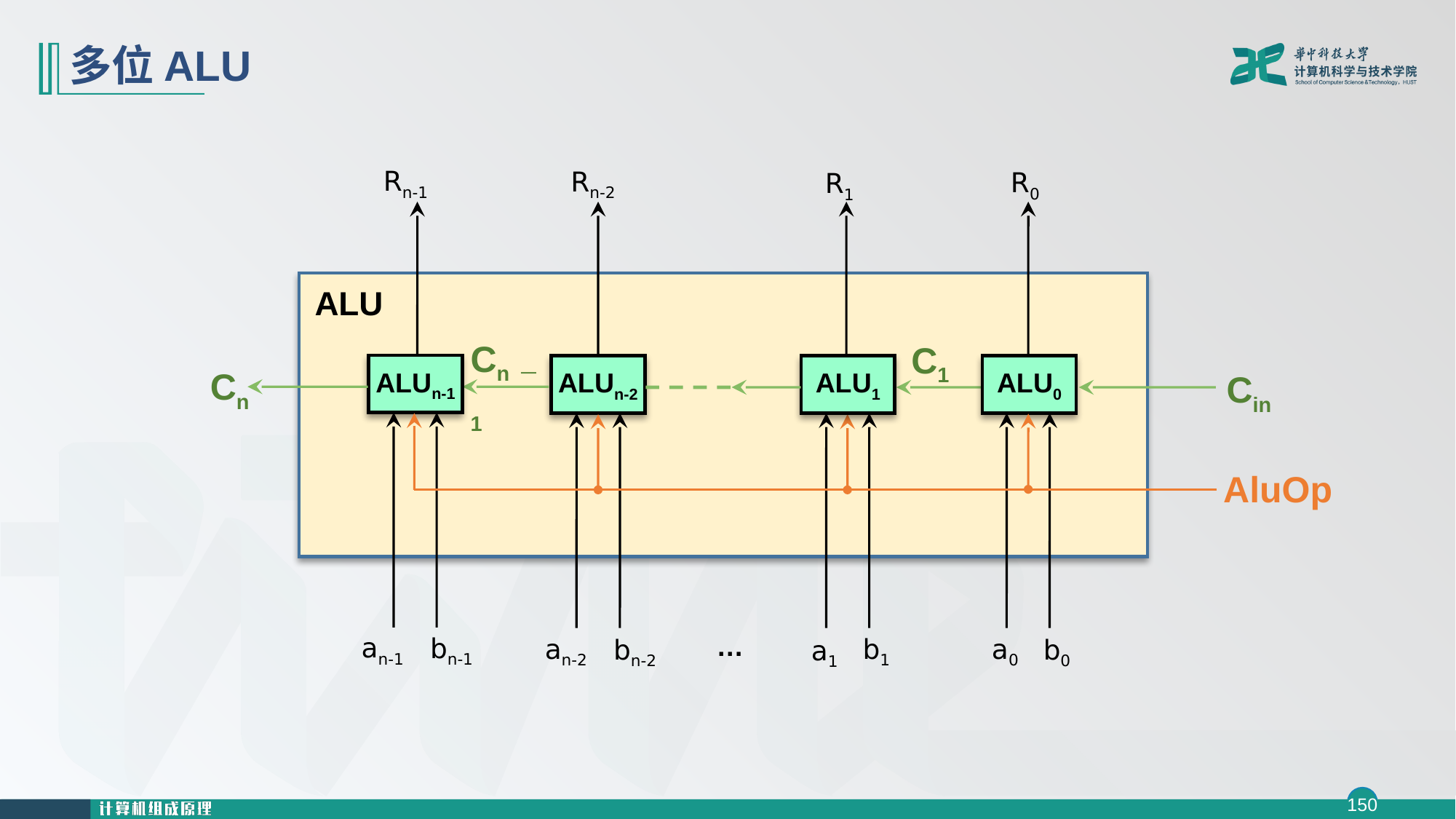

# 多位ALU
Rn-1

ALUn-1

an-1
bn-1
Cn－1
Cn
Rn-2

ALUn-2

an-2
bn-2
R0

C1
ALU0
Cin

a0
b0
R1

ALU1

b1
a1
…

ALU
AluOp